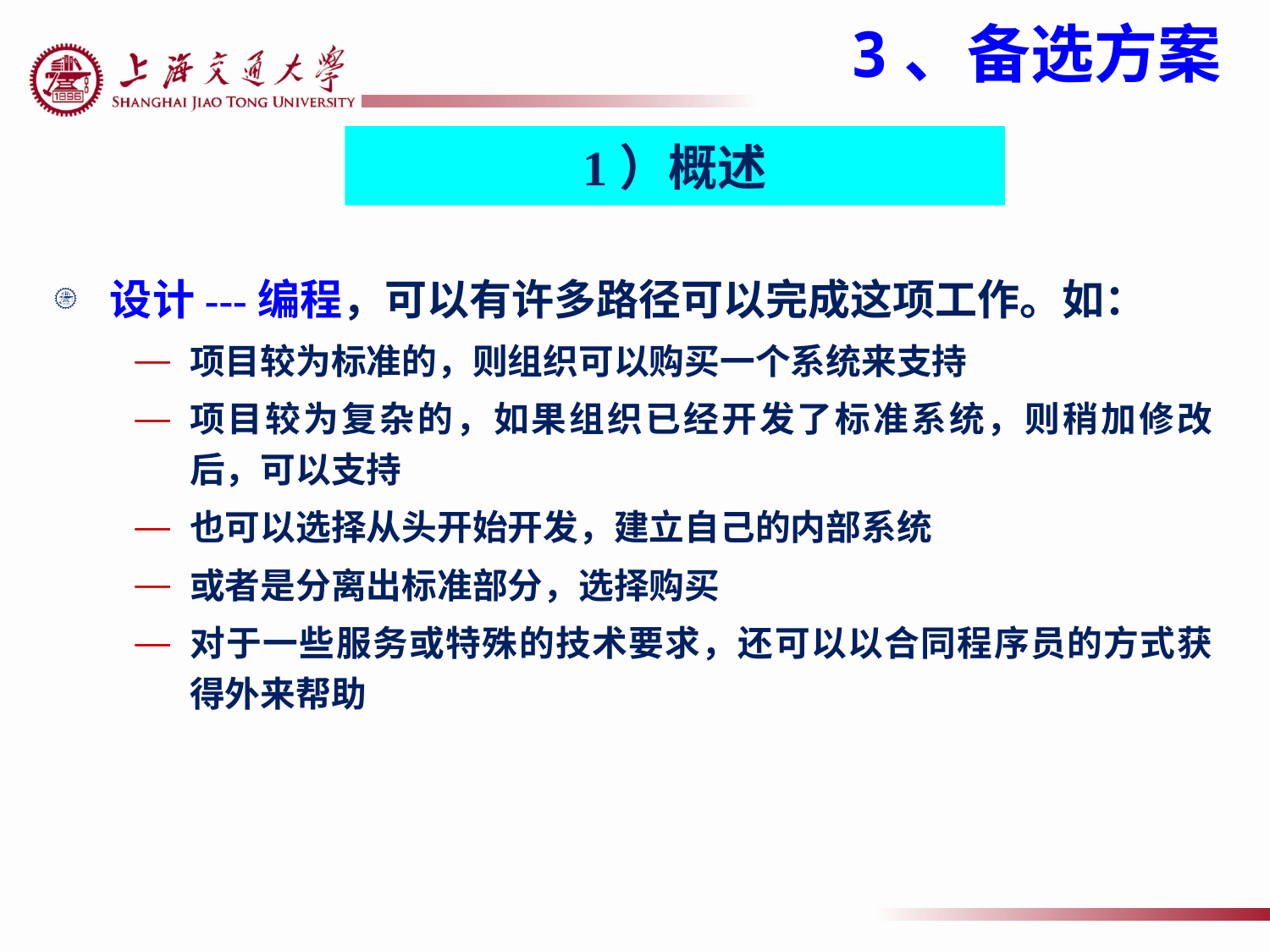

3、备选方案
1）概述
设计---编程，可以有许多路径可以完成这项工作。如：
项目较为标准的，则组织可以购买一个系统来支持
项目较为复杂的，如果组织已经开发了标准系统，则稍加修改后，可以支持
也可以选择从头开始开发，建立自己的内部系统
或者是分离出标准部分，选择购买
对于一些服务或特殊的技术要求，还可以以合同程序员的方式获得外来帮助